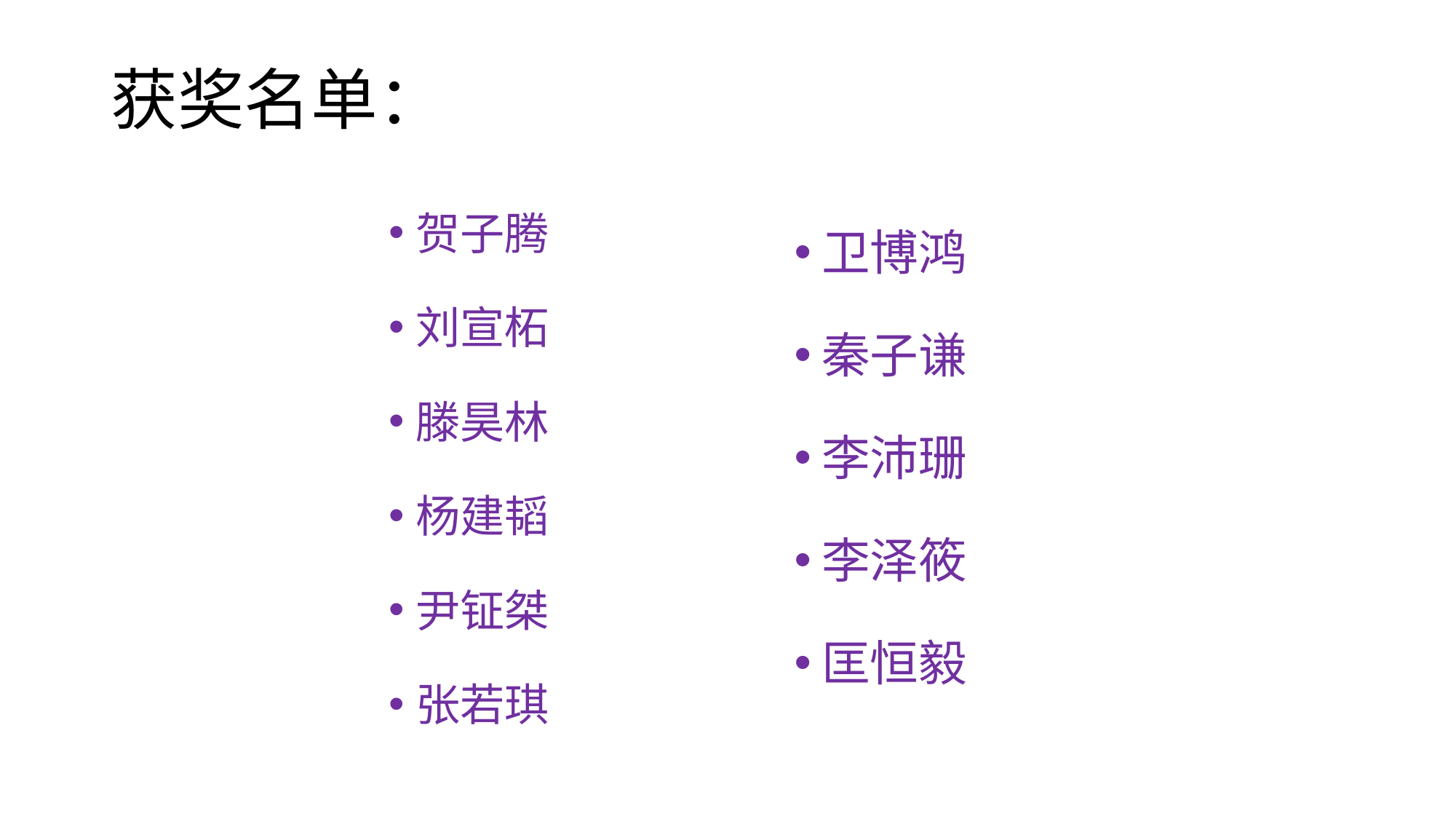

# 获奖名单：
贺子腾
刘宣柘
滕昊林
杨建韬
尹钲桀
张若琪

卫博鸿
秦子谦
李沛珊
李泽筱
匡恒毅